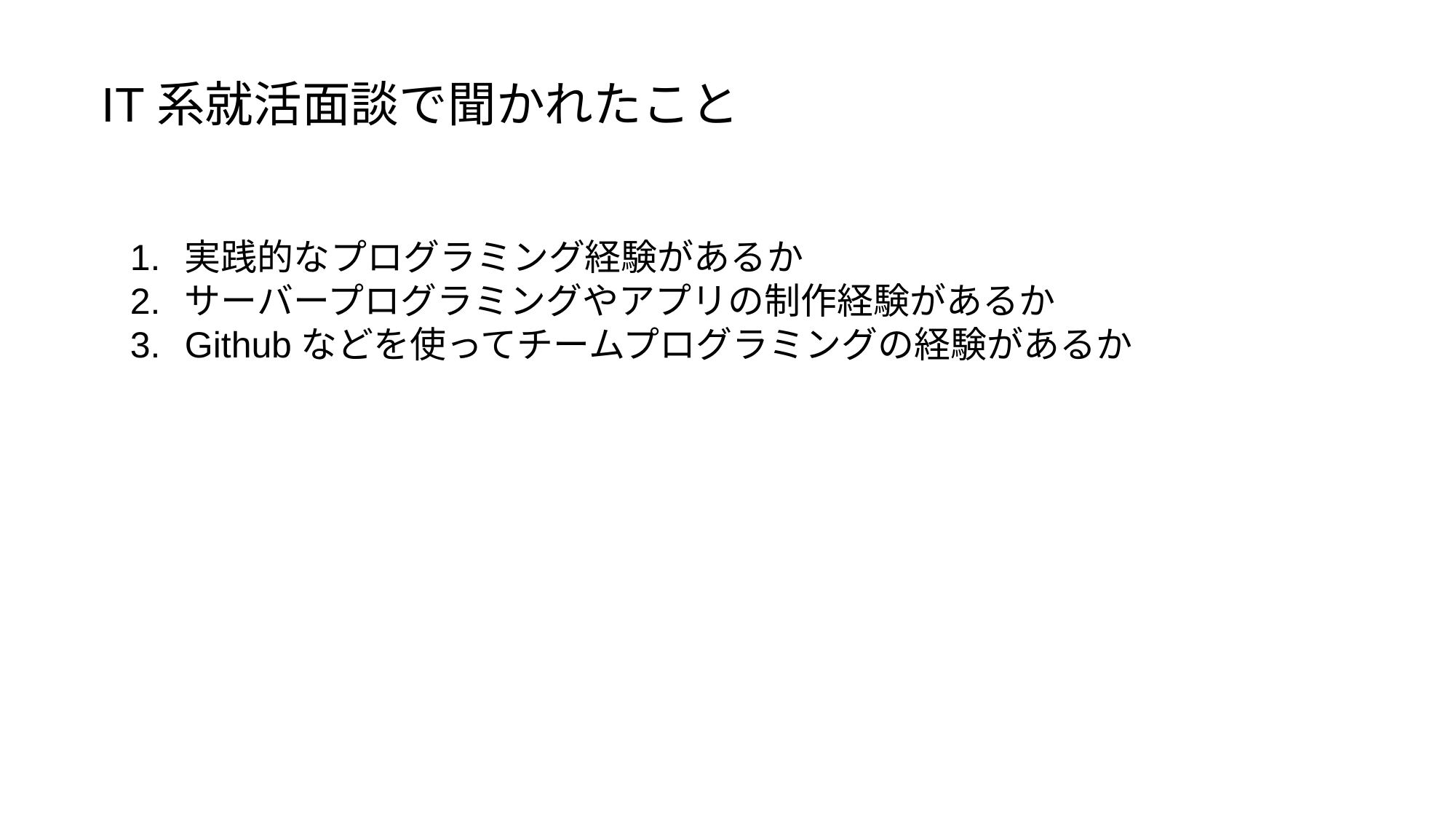

IT系就活面談で聞かれたこと
実践的なプログラミング経験があるか
サーバープログラミングやアプリの制作経験があるか
Githubなどを使ってチームプログラミングの経験があるか